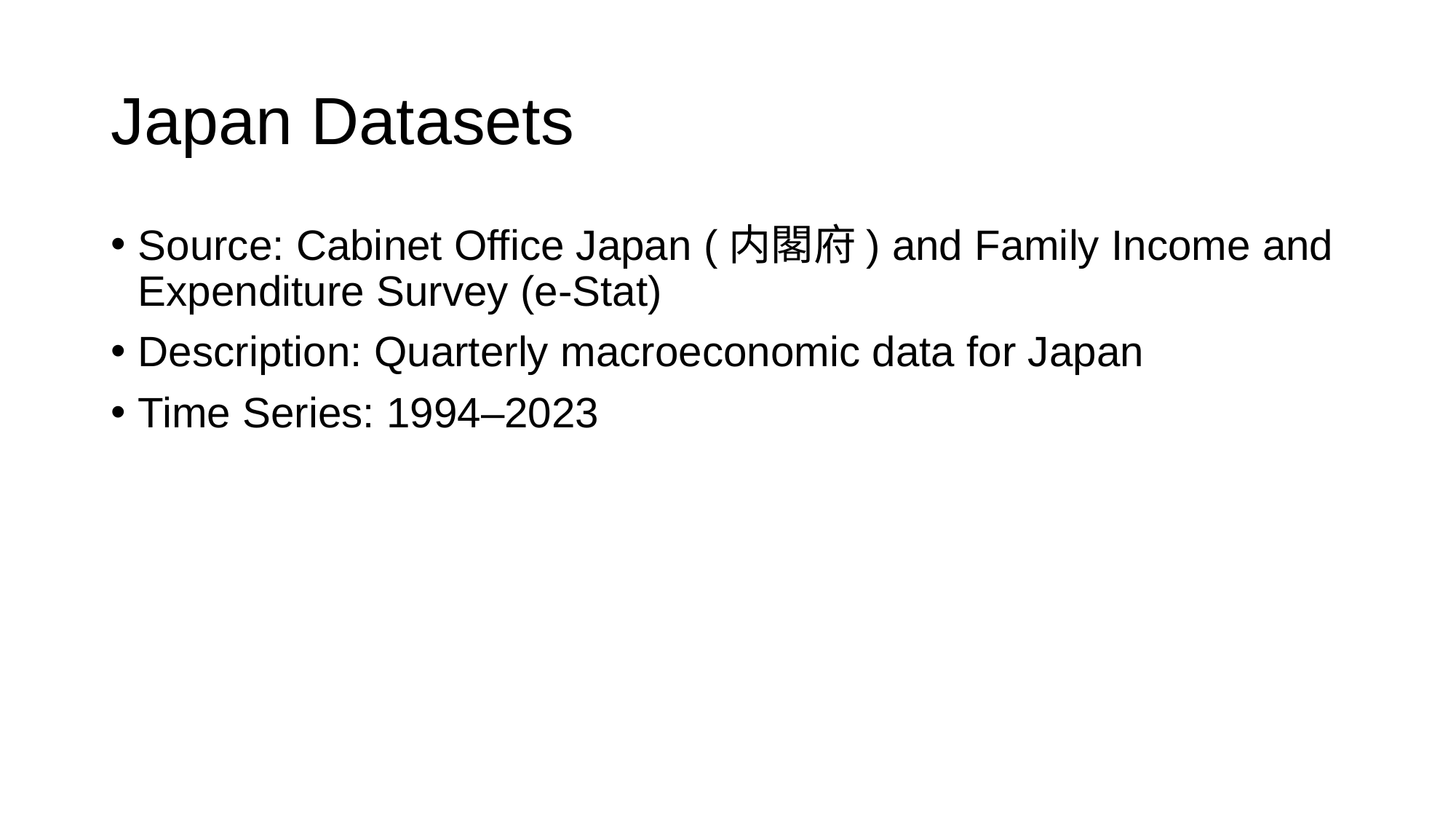

# Japan Datasets
Source: Cabinet Office Japan (内閣府) and Family Income and Expenditure Survey (e-Stat)
Description: Quarterly macroeconomic data for Japan
Time Series: 1994–2023